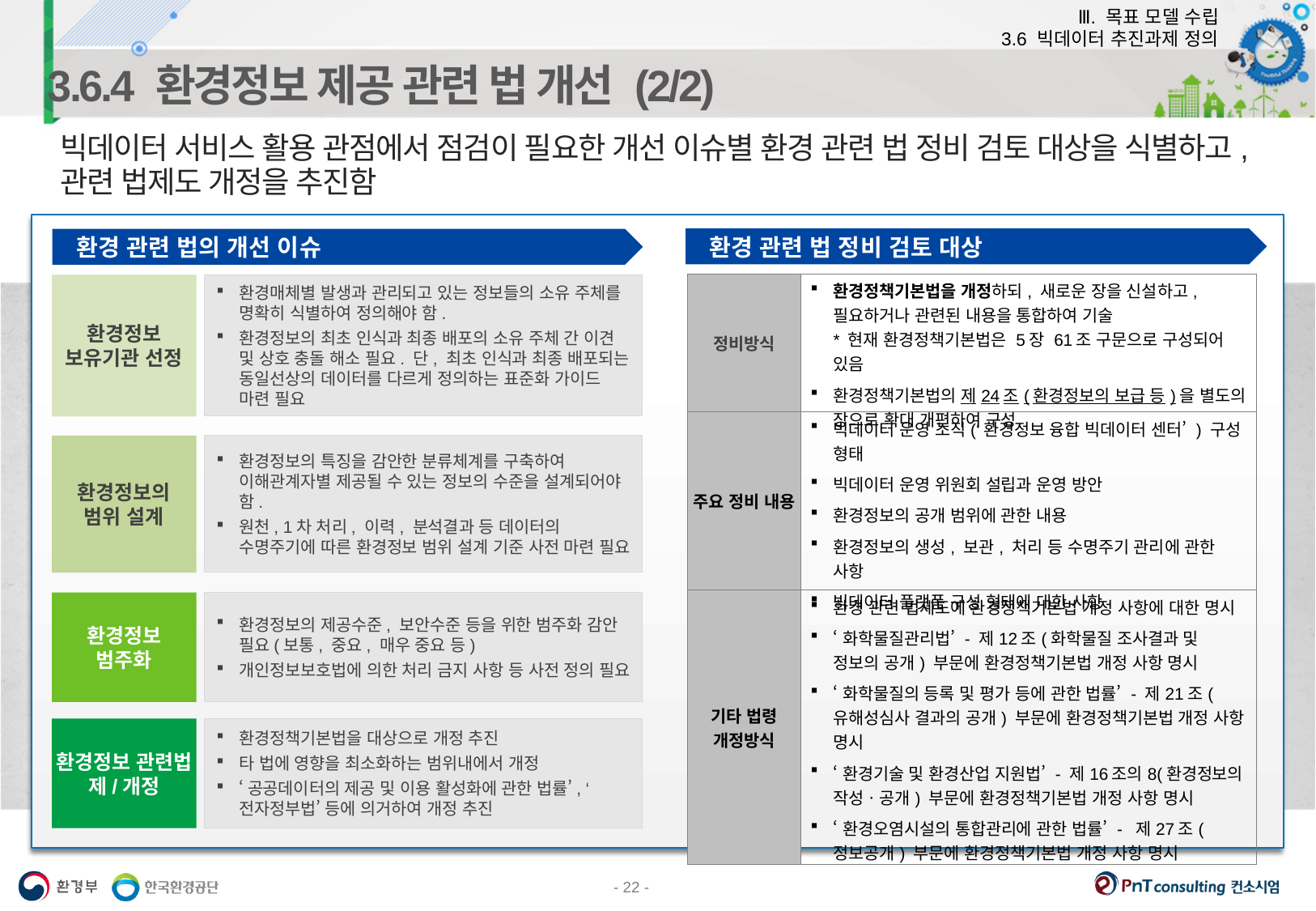

Ⅲ. 목표 모델 수립
3.6 빅데이터 추진과제 정의
3.6.4 환경정보 제공 관련 법 개선 (2/2)
빅데이터 서비스 활용 관점에서 점검이 필요한 개선 이슈별 환경 관련 법 정비 검토 대상을 식별하고, 관련 법제도 개정을 추진함
환경 관련 법 정비 검토 대상
환경 관련 법의 개선 이슈
환경매체별 발생과 관리되고 있는 정보들의 소유 주체를 명확히 식별하여 정의해야 함.
환경정보의 최초 인식과 최종 배포의 소유 주체 간 이견 및 상호 충돌 해소 필요. 단, 최초 인식과 최종 배포되는 동일선상의 데이터를 다르게 정의하는 표준화 가이드 마련 필요
환경정보 보유기관 선정
환경정보의 특징을 감안한 분류체계를 구축하여 이해관계자별 제공될 수 있는 정보의 수준을 설계되어야 함.
원천, 1차 처리, 이력, 분석결과 등 데이터의 수명주기에 따른 환경정보 범위 설계 기준 사전 마련 필요
환경정보의
범위 설계
환경정보
범주화
환경정보의 제공수준, 보안수준 등을 위한 범주화 감안 필요(보통, 중요, 매우 중요 등)
개인정보보호법에 의한 처리 금지 사항 등 사전 정의 필요
환경정보 관련법 제/개정
환경정책기본법을 대상으로 개정 추진
타 법에 영향을 최소화하는 범위내에서 개정
‘공공데이터의 제공 및 이용 활성화에 관한 법률’, ‘전자정부법’ 등에 의거하여 개정 추진
| 정비방식 | 환경정책기본법을 개정하되, 새로운 장을 신설하고, 필요하거나 관련된 내용을 통합하여 기술 \* 현재 환경정책기본법은 5장 61조 구문으로 구성되어 있음 환경정책기본법의 제24조(환경정보의 보급 등)을 별도의 장으로 확대 개편하여 구성 |
| --- | --- |
| 주요 정비 내용 | 빅데이터 운영 조직(‘환경정보 융합 빅데이터 센터’ ) 구성 형태 빅데이터 운영 위원회 설립과 운영 방안 환경정보의 공개 범위에 관한 내용 환경정보의 생성, 보관, 처리 등 수명주기 관리에 관한 사항 빅데이터 플랫폼 구성 형태에 대한 사항 |
| 기타 법령 개정방식 | 환경 관련 법제도에 환경정책기본법 개정 사항에 대한 명시 ‘화학물질관리법’ - 제12조(화학물질 조사결과 및 정보의 공개) 부문에 환경정책기본법 개정 사항 명시 ‘화학물질의 등록 및 평가 등에 관한 법률’ - 제21조(유해성심사 결과의 공개) 부문에 환경정책기본법 개정 사항 명시 ‘환경기술 및 환경산업 지원법’ - 제16조의8(환경정보의 작성ㆍ공개) 부문에 환경정책기본법 개정 사항 명시 ‘환경오염시설의 통합관리에 관한 법률’ - 제27조(정보공개) 부문에 환경정책기본법 개정 사항 명시 |